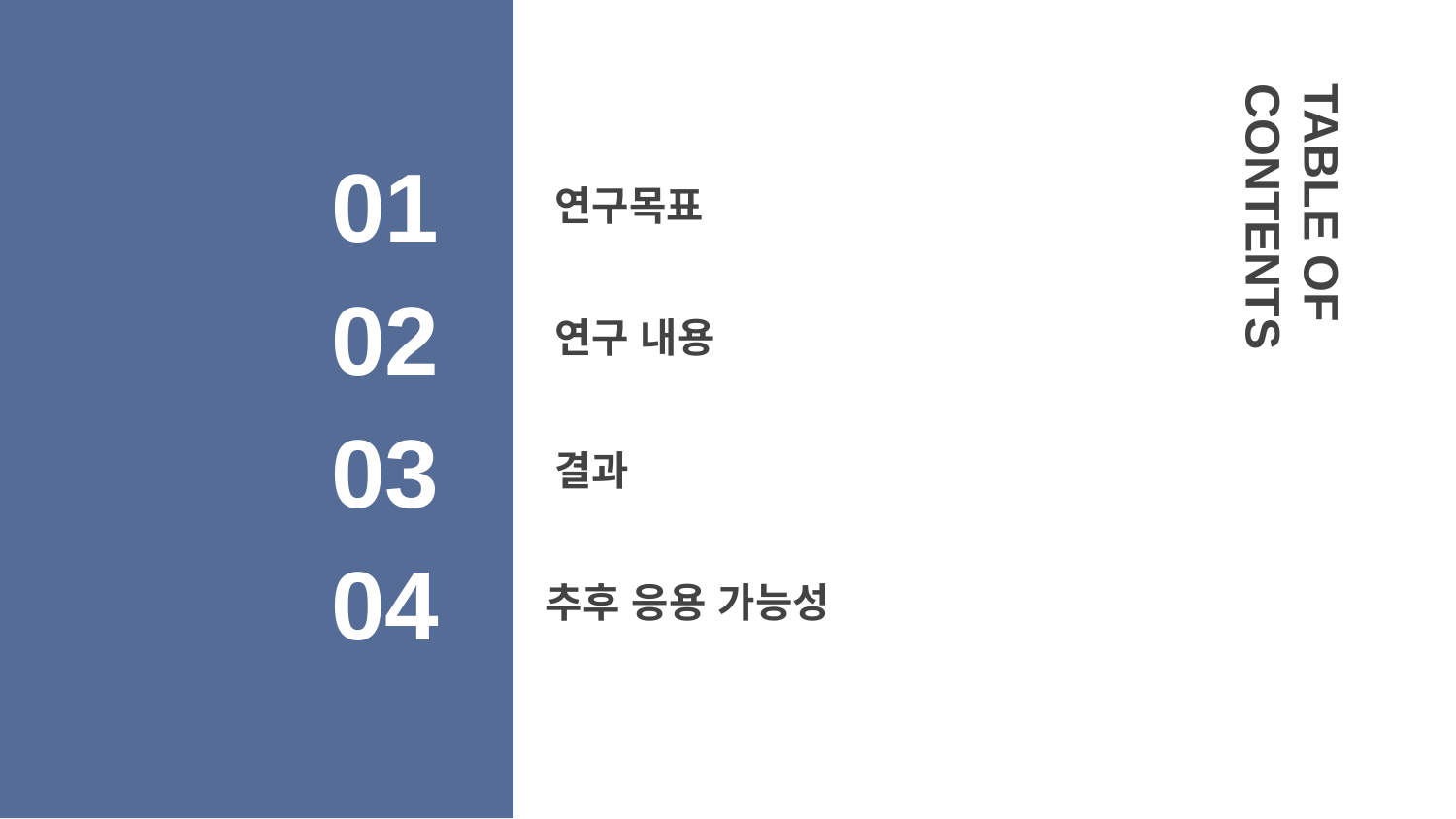

01
# 연구목표
TABLE OF CONTENTS
02
연구 내용
03
결과
04
추후 응용 가능성